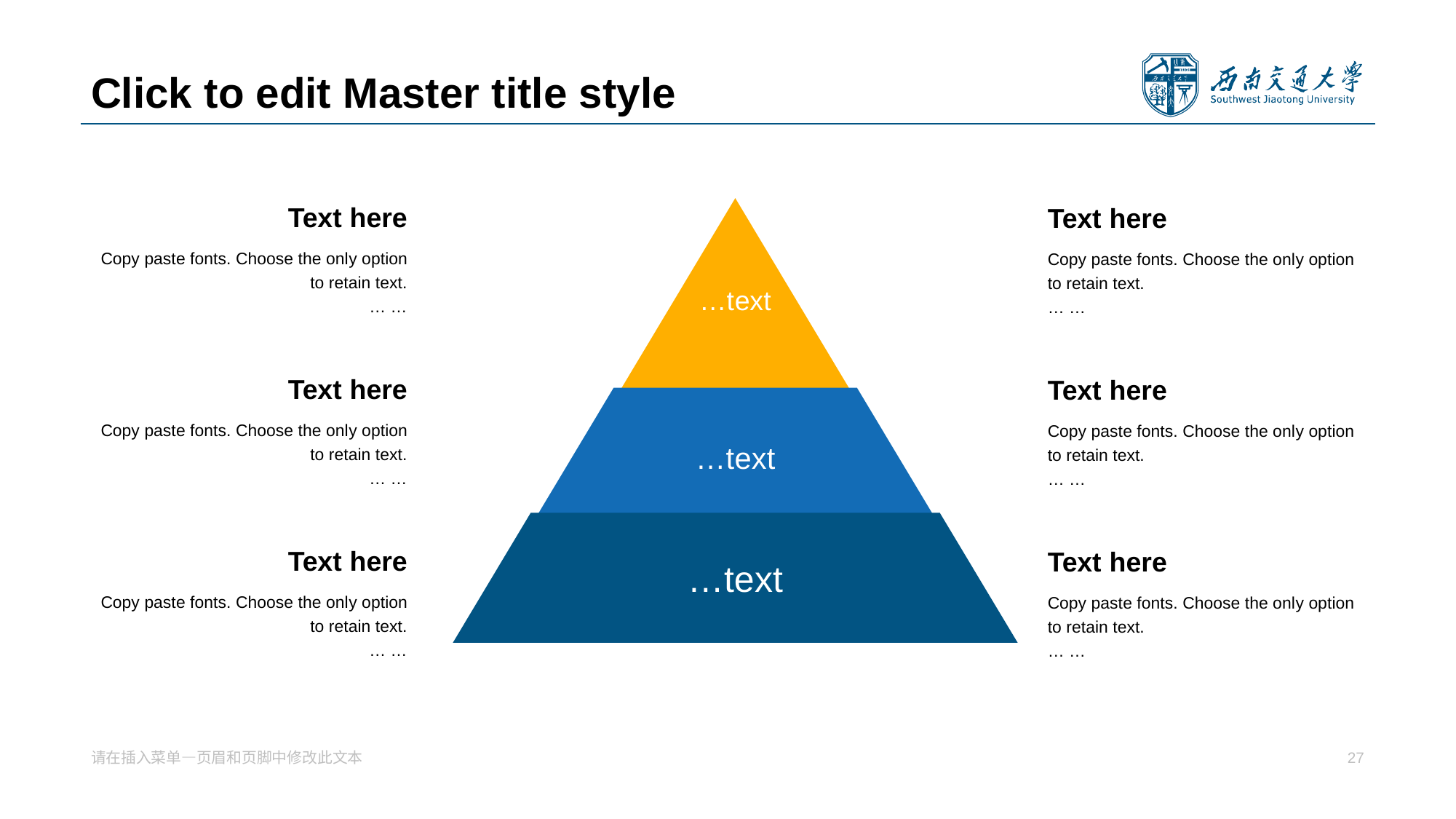

# Click to edit Master title style
Text  here
Text  here
…t ext
…t ext
…te xt
Copy paste fonts. Choose the onl y option to retain text.
… …
Copy paste fonts. Choose the onl y option to retain text.
… …
Text  here
Text  here
Copy paste fonts. Choose the onl y option to retain text.
… …
Copy paste fonts. Choose the onl y option to retain text.
… …
Text  here
Text  here
Copy paste fonts. Choose the onl y option to retain text.
… …
Copy paste fonts. Choose the onl y option to retain text.
… …
请在插入菜单—页眉和页脚中修改此文本
27